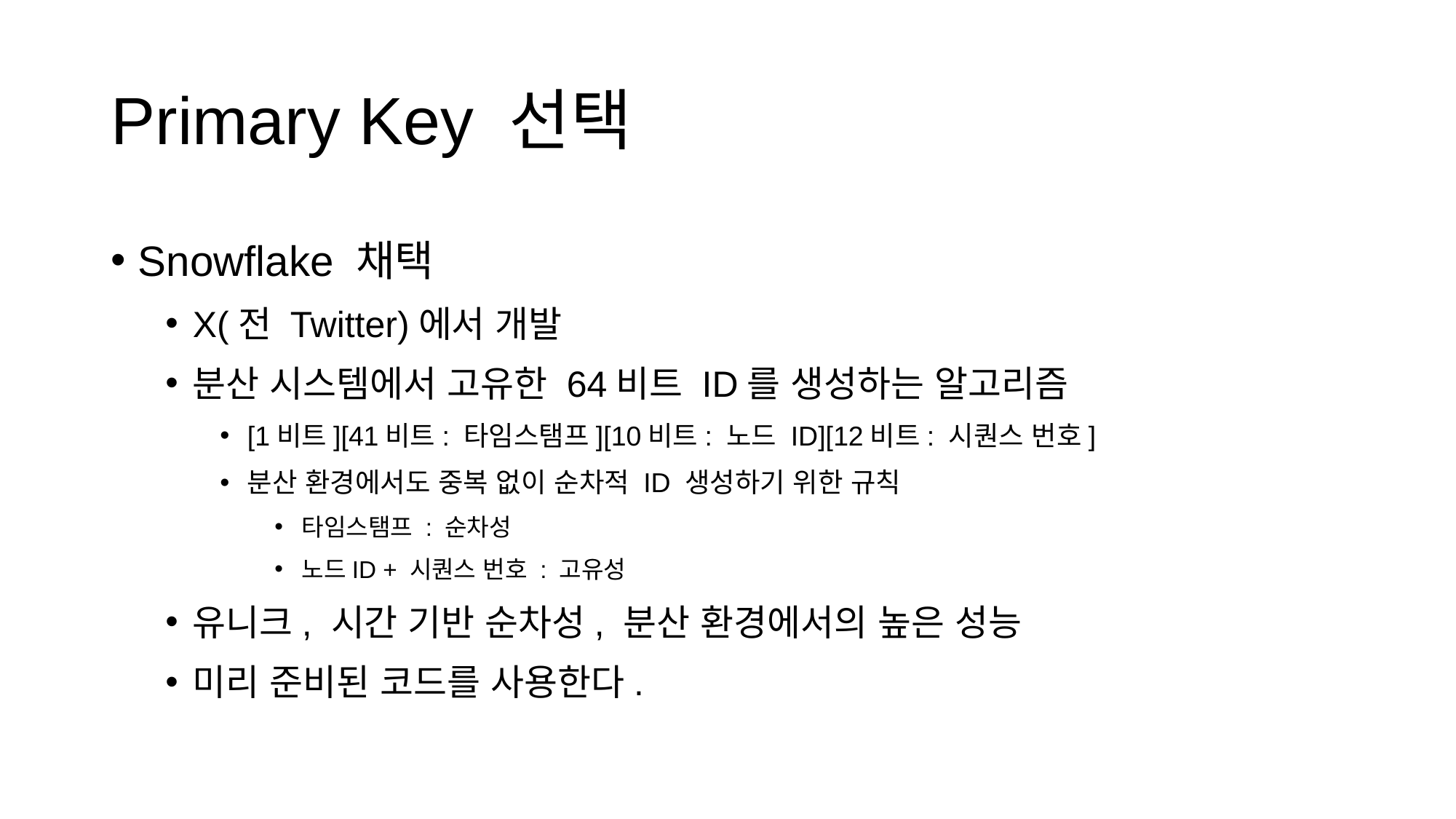

# Primary Key 선택
Snowflake 채택
X(전 Twitter)에서 개발
분산 시스템에서 고유한 64비트 ID를 생성하는 알고리즘
[1비트][41비트: 타임스탬프][10비트: 노드 ID][12비트: 시퀀스 번호]
분산 환경에서도 중복 없이 순차적 ID 생성하기 위한 규칙
타임스탬프 : 순차성
노드ID + 시퀀스 번호 : 고유성
유니크, 시간 기반 순차성, 분산 환경에서의 높은 성능
미리 준비된 코드를 사용한다.